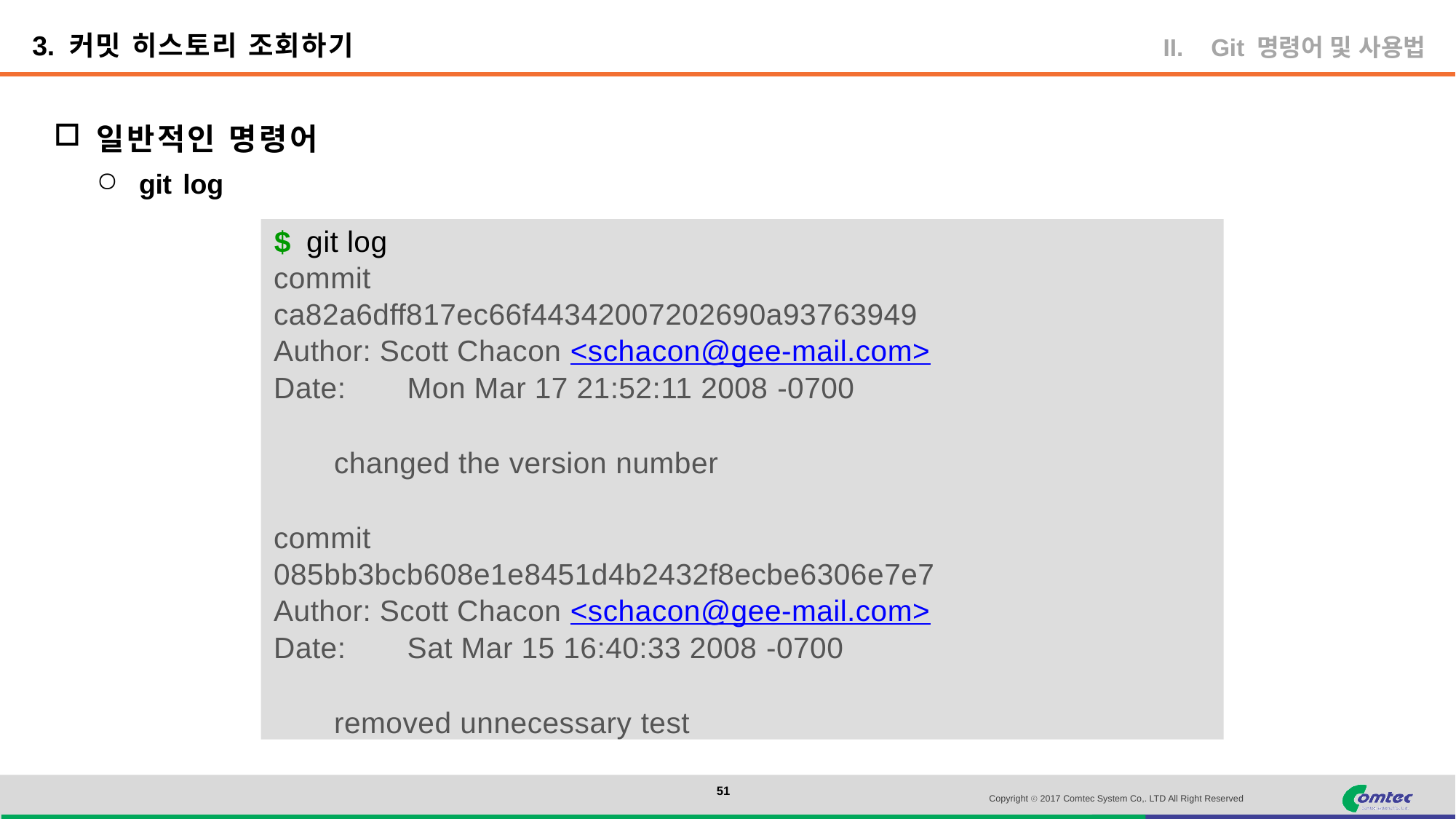

3. 커밋 히스토리 조회하기
Git 명령어 및 사용법
일반적인 명령어
git log
$ git log
commit ca82a6dff817ec66f44342007202690a93763949  Author: Scott Chacon <schacon@gee-mail.com>
Date:	Mon Mar 17 21:52:11 2008 -0700

changed the version number

commit 085bb3bcb608e1e8451d4b2432f8ecbe6306e7e7  Author: Scott Chacon <schacon@gee-mail.com>
Date:	Sat Mar 15 16:40:33 2008 -0700

removed unnecessary test